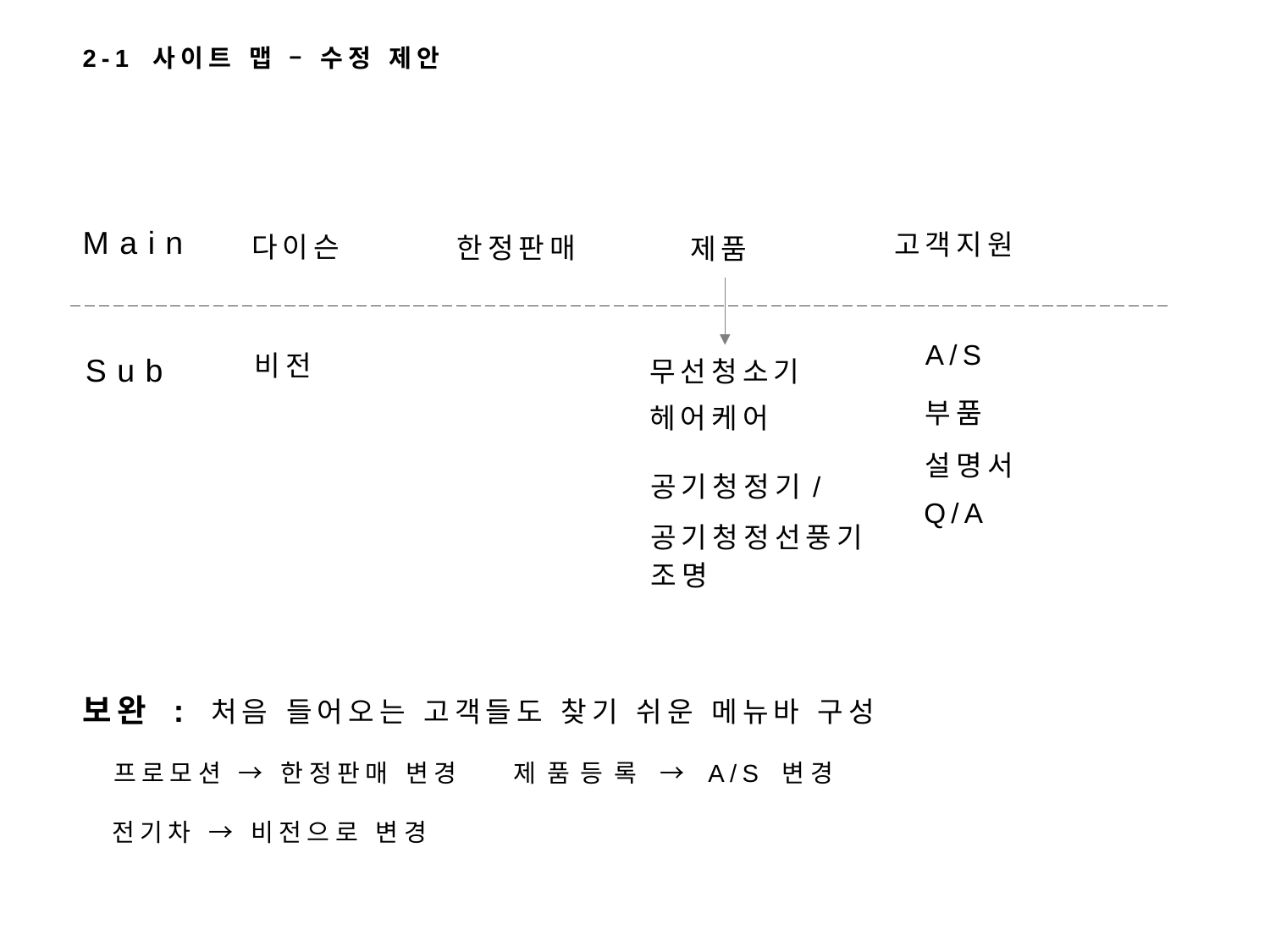

2-1 사이트 맵 – 수정 제안
Main

고객지원
다이슨
한정판매
제품
A/S
비전
Sub
무선청소기
부품
헤어케어
설명서
공기청정기/
공기청정선풍기
Q/A
조명
보완 : 처음 들어오는 고객들도 찾기 쉬운 메뉴바 구성
프로모션 → 한정판매 변경
제품등록 → A/S 변경
전기차 → 비전으로 변경